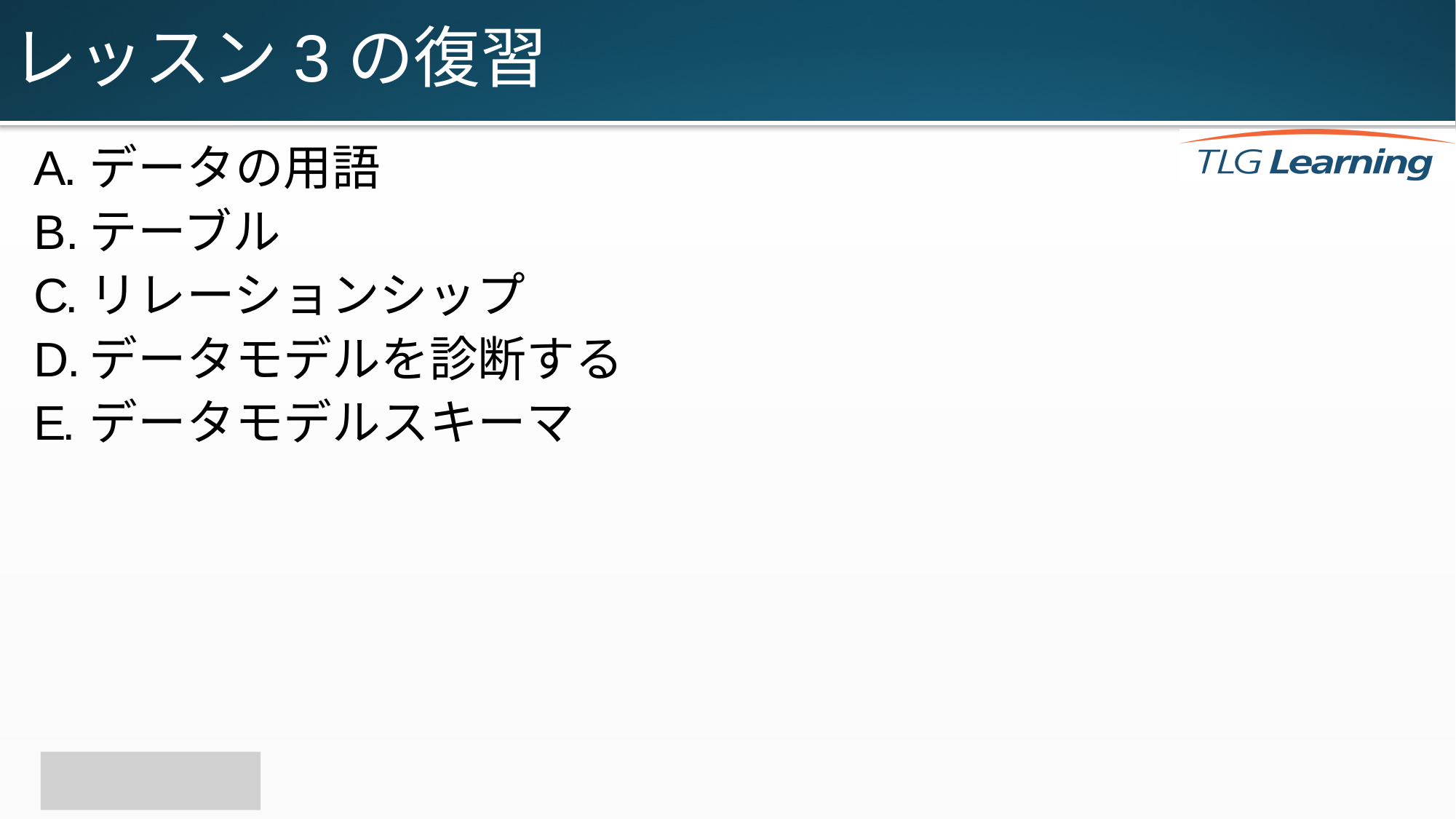

# レッスン3の復習
データの用語
テーブル
リレーションシップ
データモデルを診断する
データモデルスキーマ